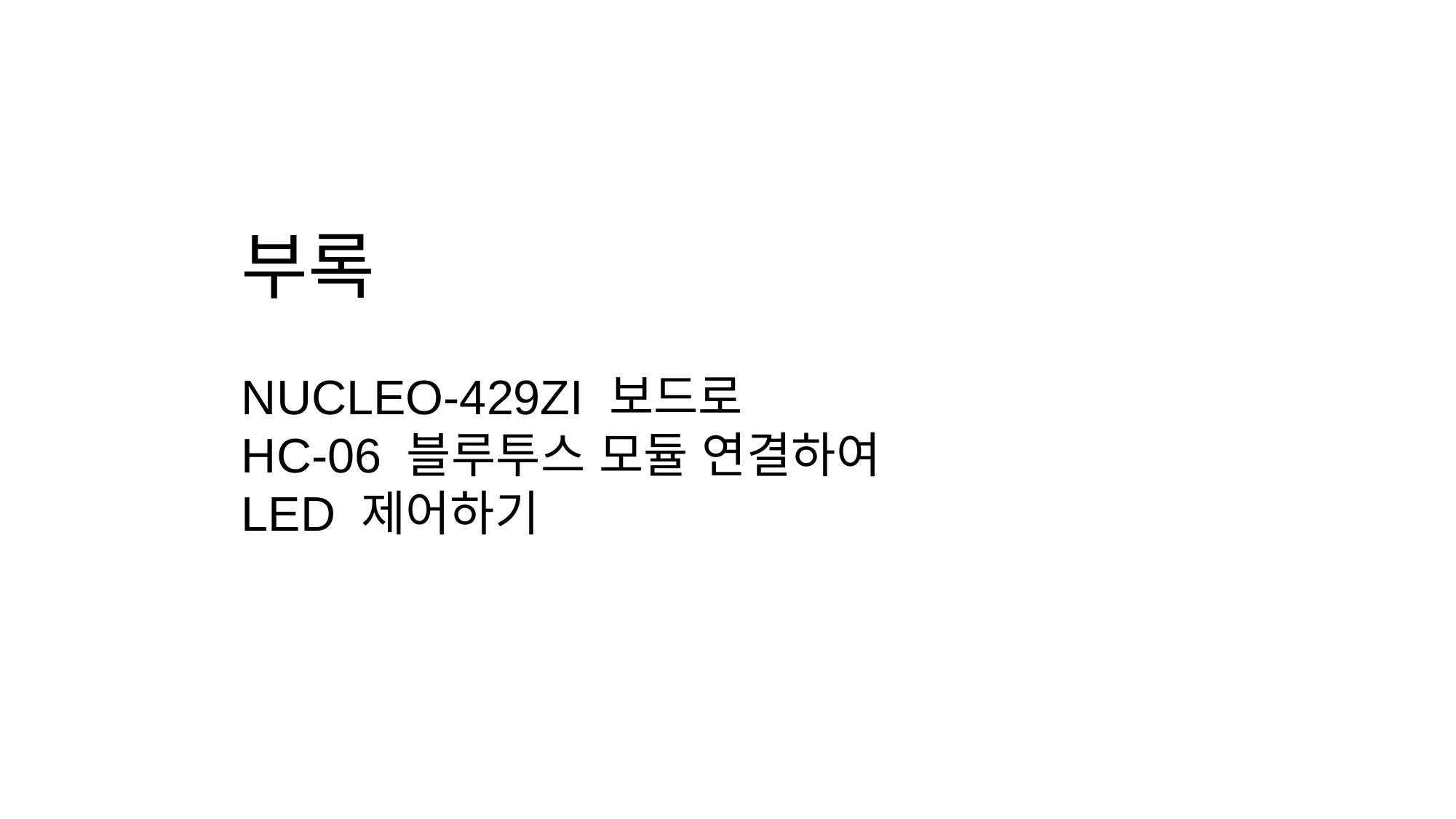

부록

NUCLEO-429ZI 보드로
HC-06 블루투스 모듈 연결하여
LED 제어하기